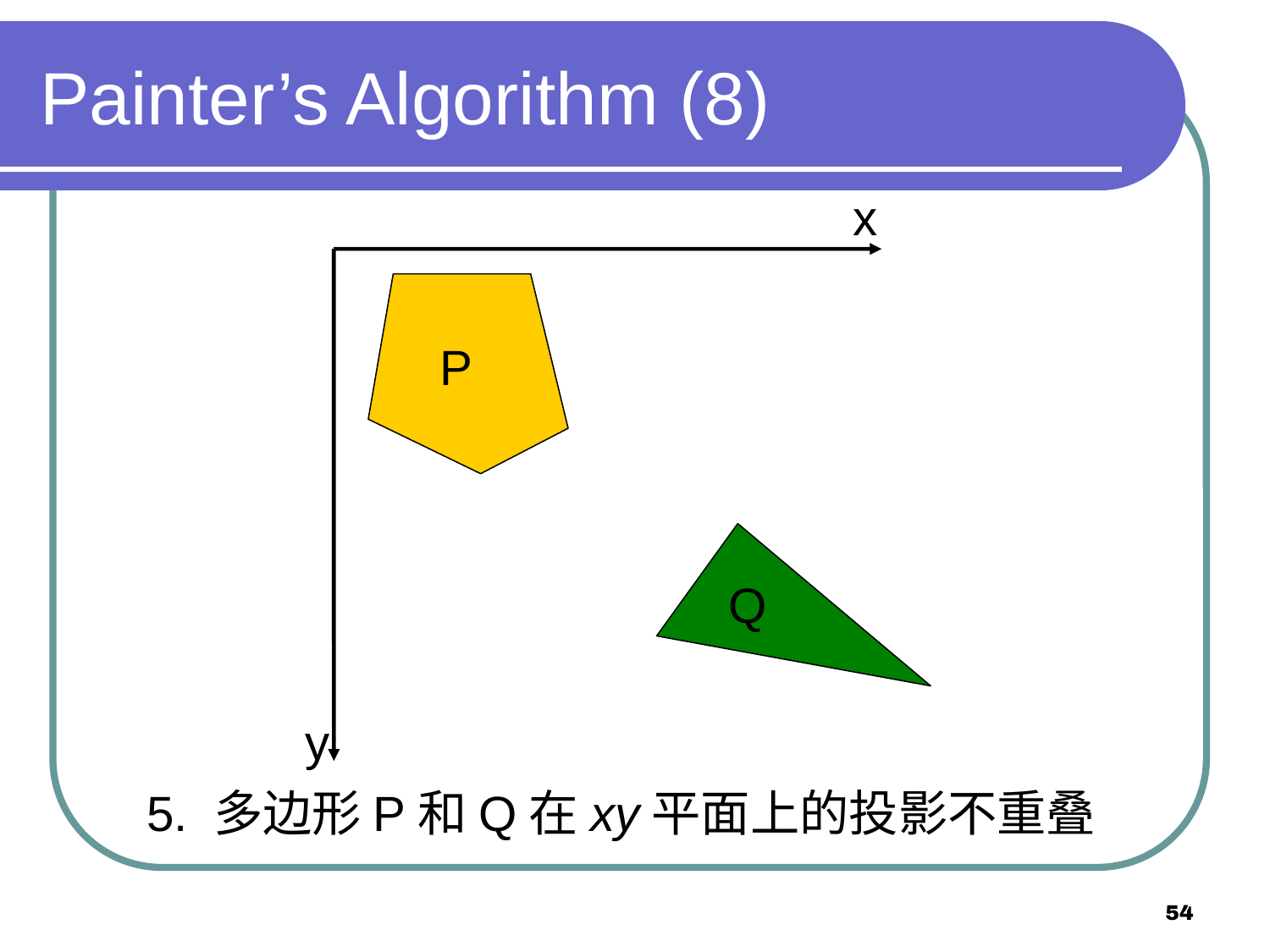

# Painter’s Algorithm (8)
x

P

Q
y
5. 多边形P和Q在xy平面上的投影不重叠
54